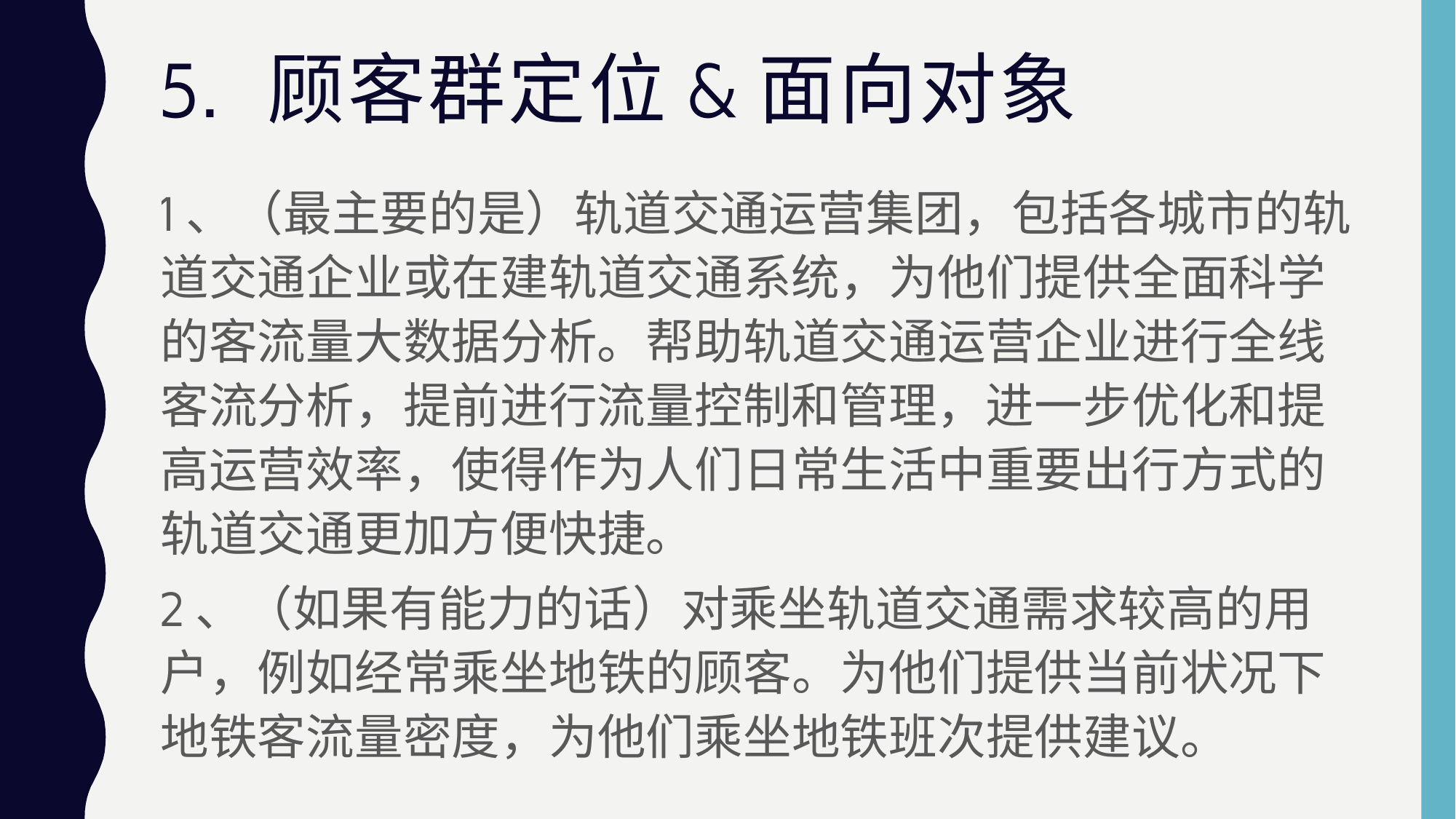

# 5. 顾客群定位&面向对象
1、（最主要的是）轨道交通运营集团，包括各城市的轨道交通企业或在建轨道交通系统，为他们提供全面科学的客流量大数据分析。帮助轨道交通运营企业进行全线客流分析，提前进行流量控制和管理，进一步优化和提高运营效率，使得作为人们日常生活中重要出行方式的轨道交通更加方便快捷。
2、（如果有能力的话）对乘坐轨道交通需求较高的用户，例如经常乘坐地铁的顾客。为他们提供当前状况下地铁客流量密度，为他们乘坐地铁班次提供建议。